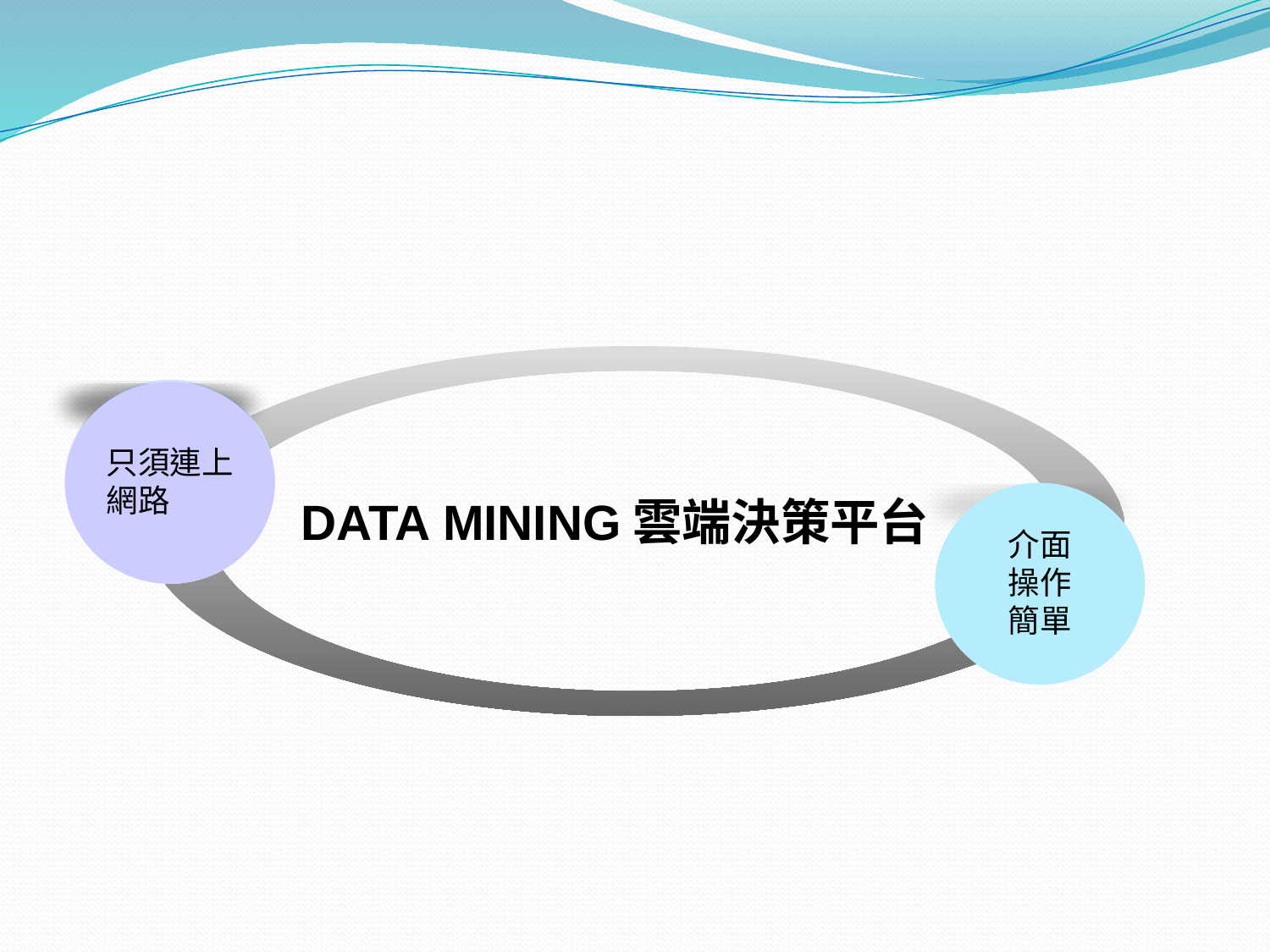

不須購買
統計軟體

可快速處
理龐大的
資料

不須具備
相關統計
背景

只須連上
網路

DATA MINING雲端決策平台

介面
操作
簡單